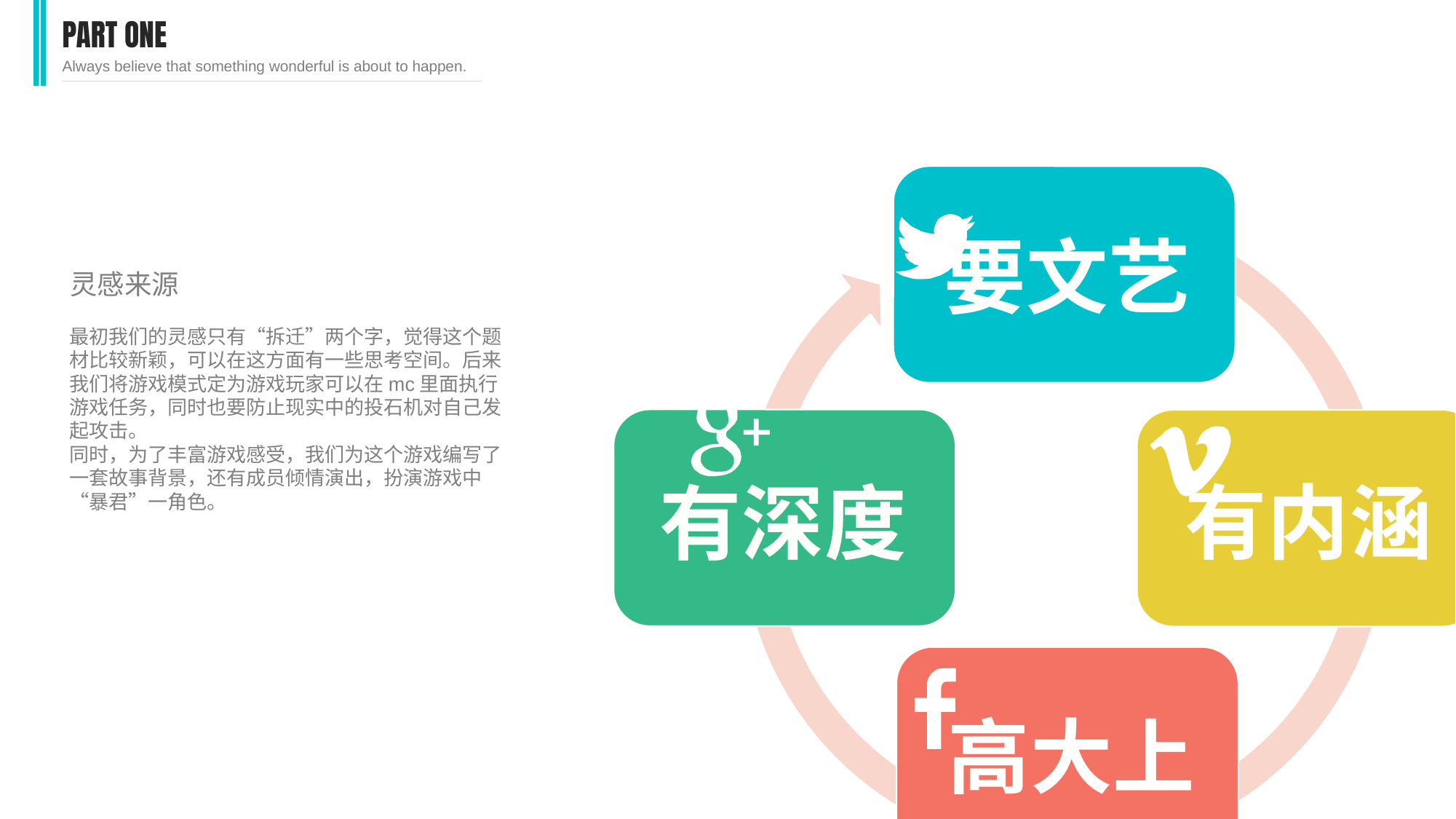

PART ONE
Always believe that something wonderful is about to happen.

要文艺
灵感来源
最初我们的灵感只有“拆迁”两个字，觉得这个题材比较新颖，可以在这方面有一些思考空间。后来我们将游戏模式定为游戏玩家可以在mc里面执行游戏任务，同时也要防止现实中的投石机对自己发起攻击。
同时，为了丰富游戏感受，我们为这个游戏编写了一套故事背景，还有成员倾情演出，扮演游戏中“暴君”一角色。
有内涵
有深度
高大上